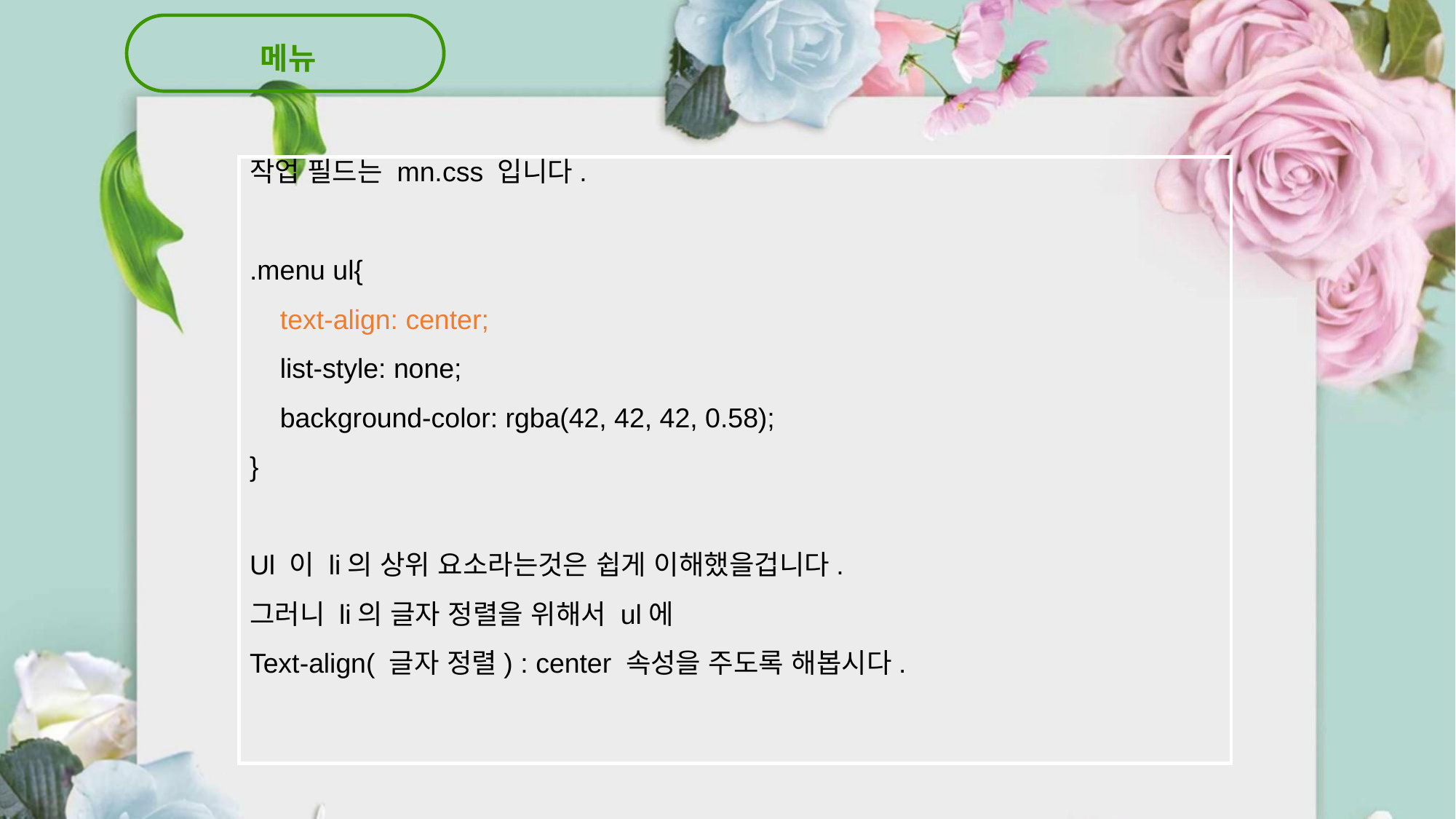

메뉴

작업 필드는 mn.css 입니다.

.menu ul{
    text-align: center;
    list-style: none;
    background-color: rgba(42, 42, 42, 0.58);
}

Ul 이 li의 상위 요소라는것은 쉽게 이해했을겁니다.
그러니 li의 글자 정렬을 위해서 ul에
Text-align( 글자 정렬) : center 속성을 주도록 해봅시다.